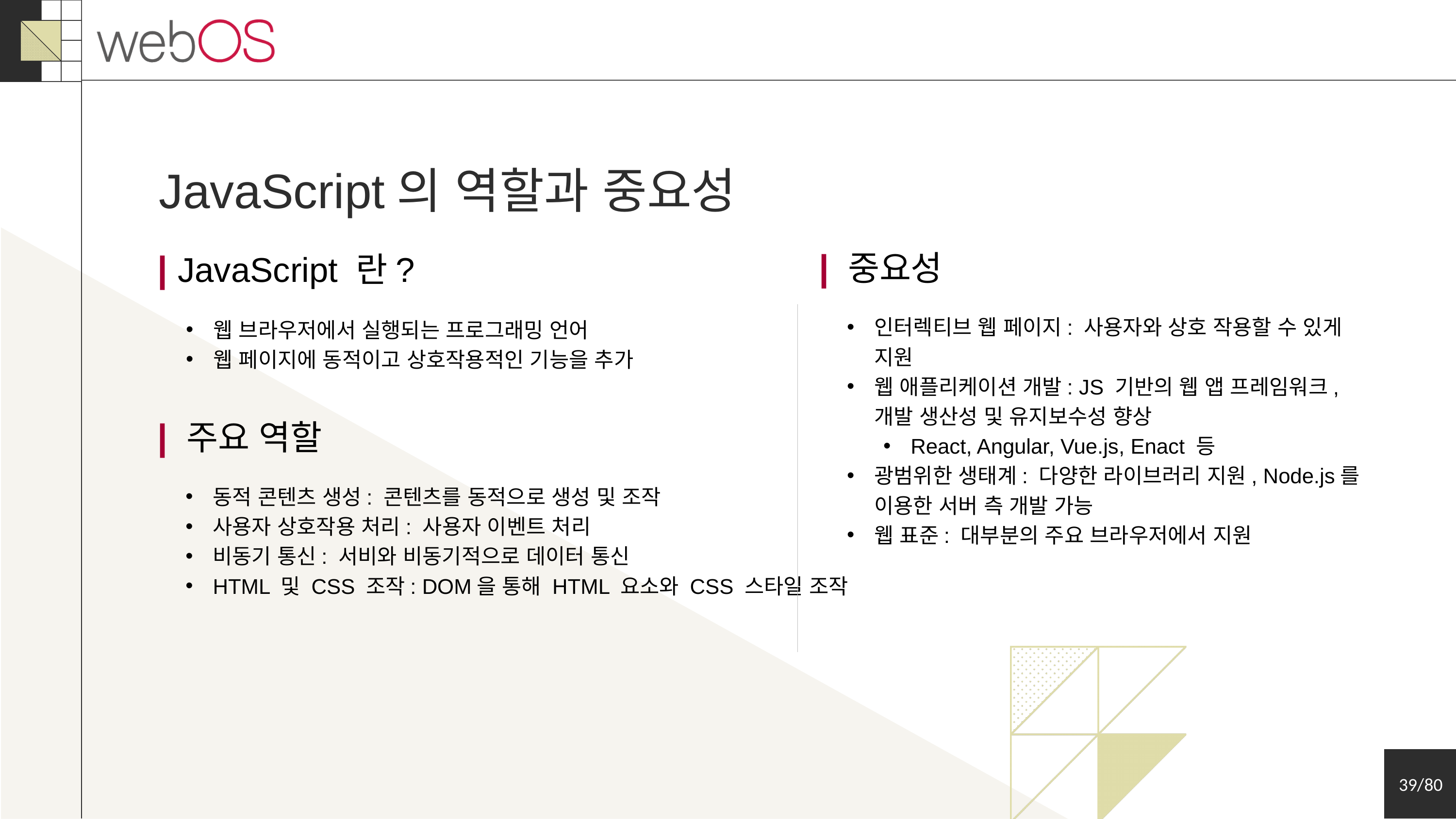

JavaScript의 역할과 중요성
| 중요성
| JavaScript 란?
인터렉티브 웹 페이지: 사용자와 상호 작용할 수 있게 지원
웹 애플리케이션 개발: JS 기반의 웹 앱 프레임워크, 개발 생산성 및 유지보수성 향상
React, Angular, Vue.js, Enact 등
광범위한 생태계: 다양한 라이브러리 지원, Node.js를 이용한 서버 측 개발 가능
웹 표준: 대부분의 주요 브라우저에서 지원
웹 브라우저에서 실행되는 프로그래밍 언어
웹 페이지에 동적이고 상호작용적인 기능을 추가
| 주요 역할

동적 콘텐츠 생성: 콘텐츠를 동적으로 생성 및 조작
사용자 상호작용 처리: 사용자 이벤트 처리
비동기 통신: 서비와 비동기적으로 데이터 통신
HTML 및 CSS 조작: DOM을 통해 HTML 요소와 CSS 스타일 조작

39/80